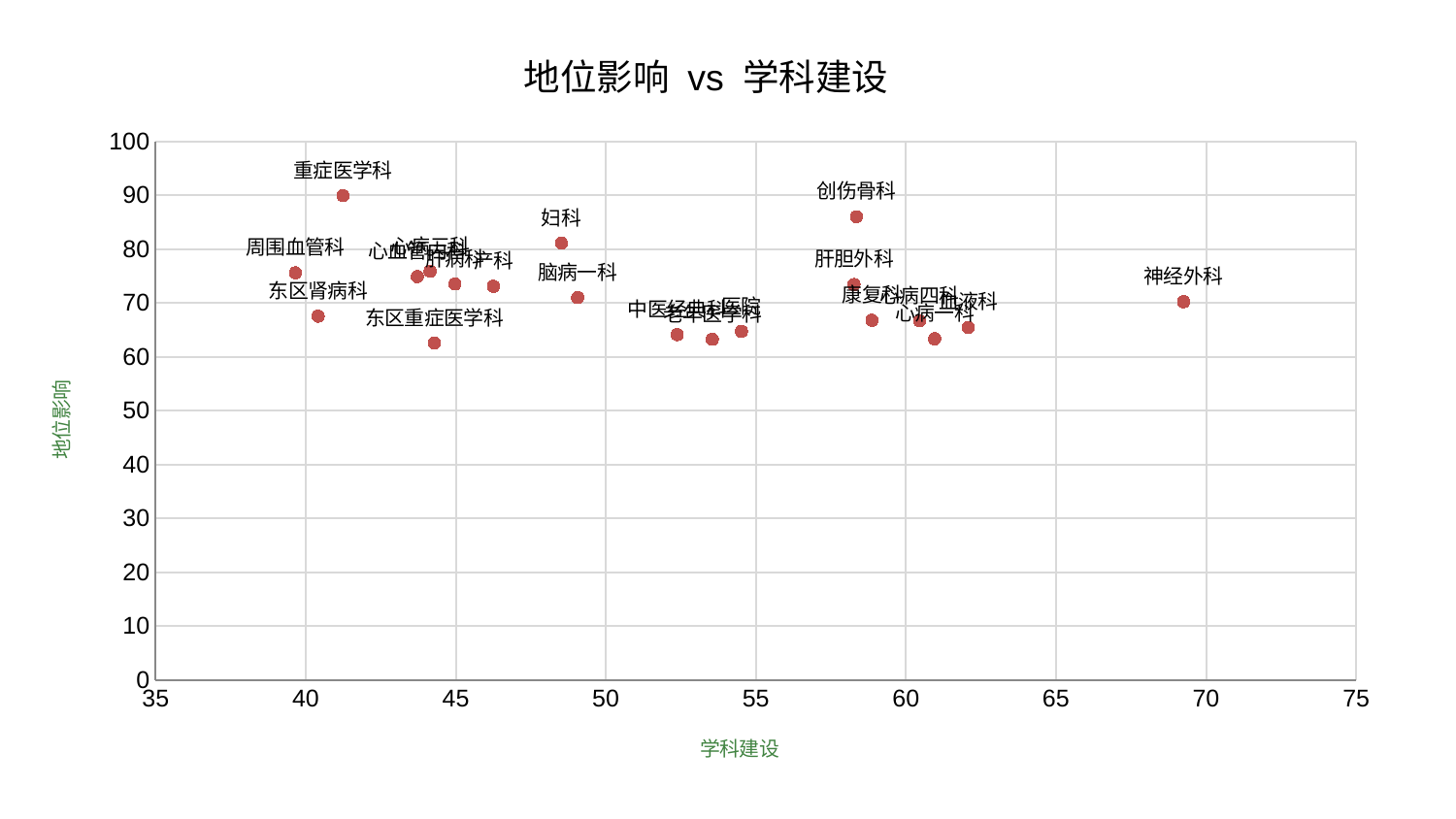

### Chart: 地位影响 vs 学科建设

| Category | 地位影响 |
|---|---|
267